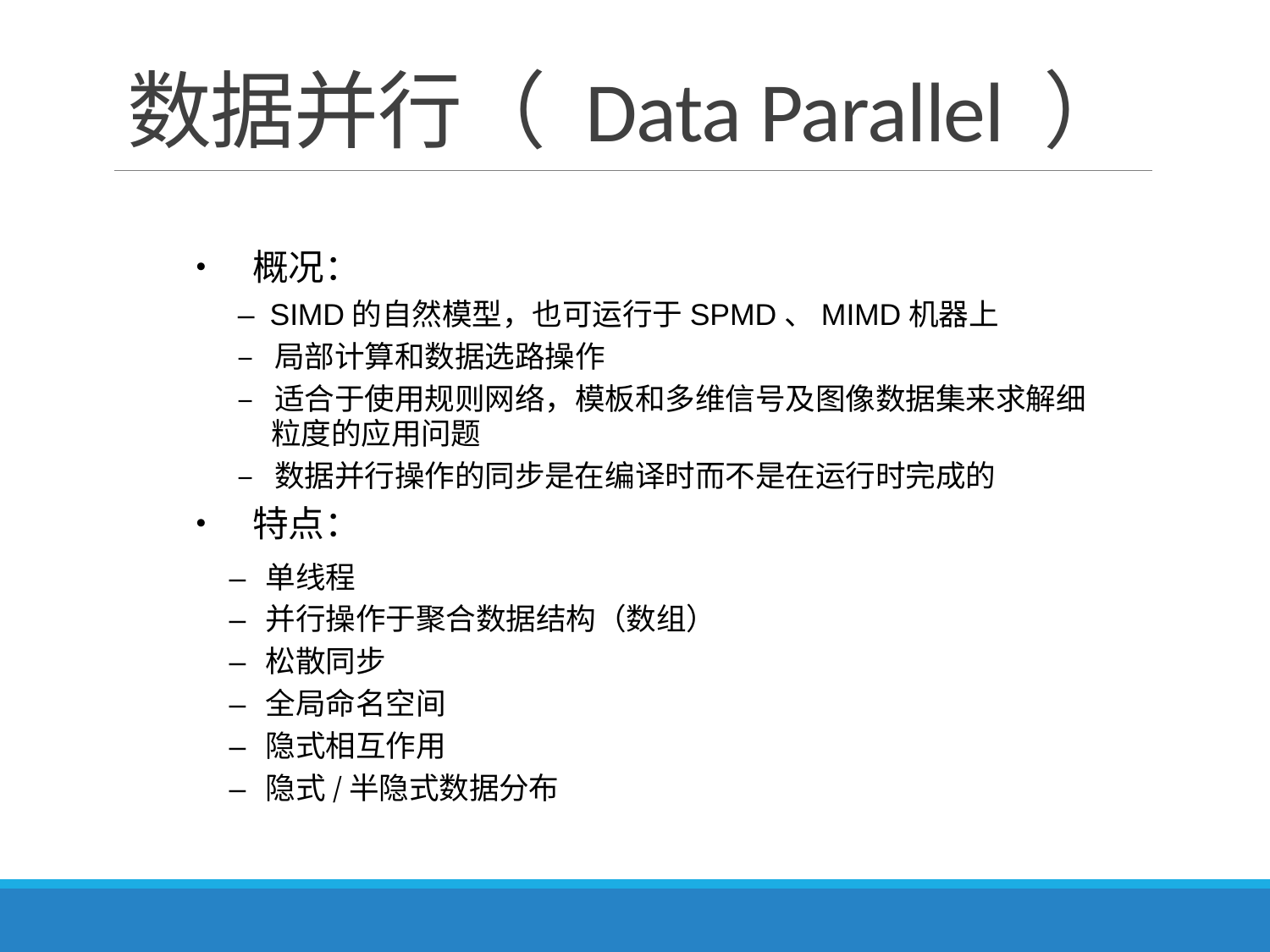

# 数据并行（ Data Parallel ）

•   概况：
	–  SIMD的自然模型，也可运行于SPMD、MIMD机器上
	–  局部计算和数据选路操作
	–  适合于使用规则网络，模板和多维信号及图像数据集来求解细
			粒度的应用问题
	–  数据并行操作的同步是在编译时而不是在运行时完成的
•   特点：
–
–
–
–
–
–
单线程
并行操作于聚合数据结构（数组）
松散同步
全局命名空间
隐式相互作用
隐式/半隐式数据分布